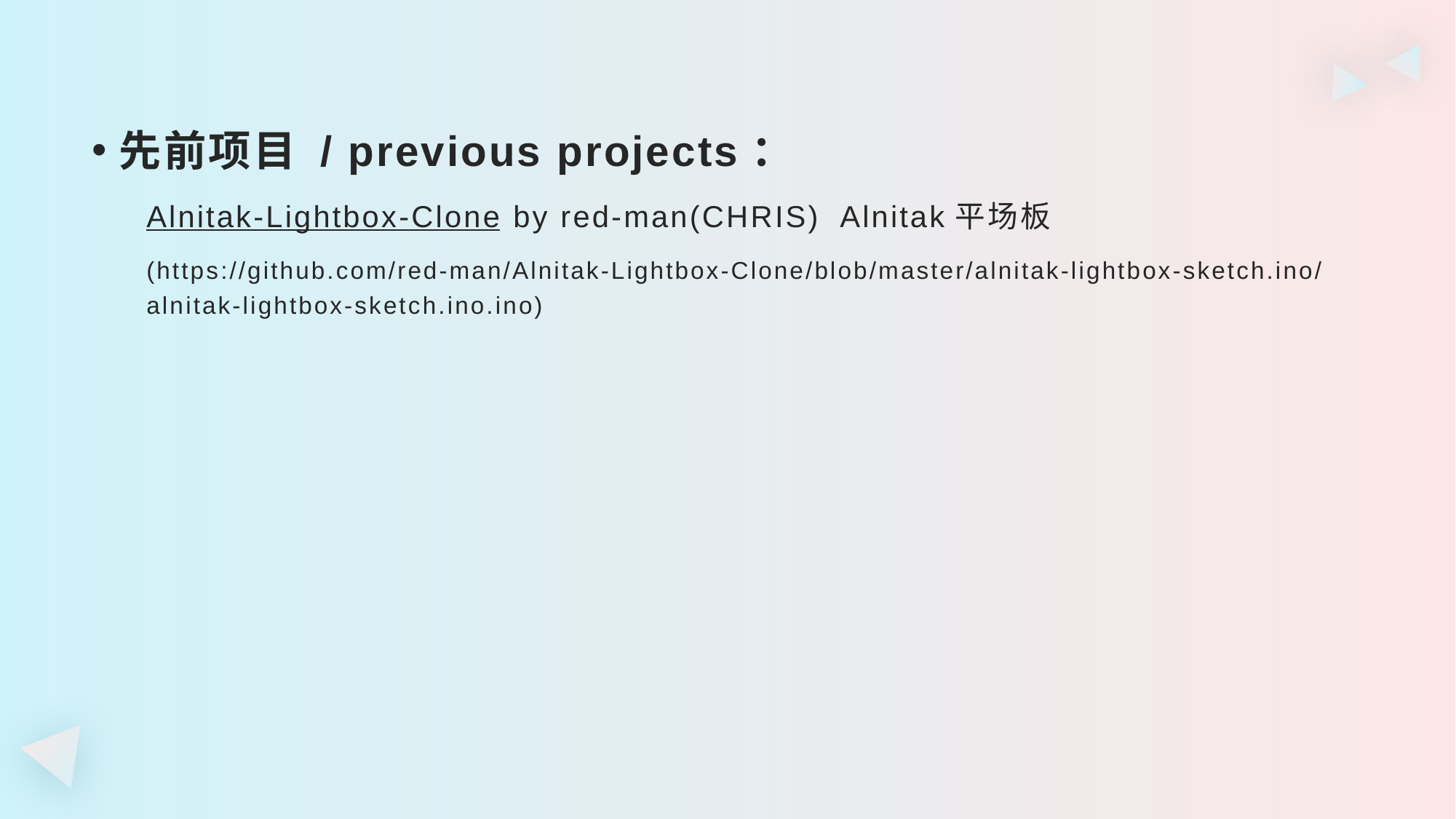

#
先前项目 / previous projects：
Alnitak-Lightbox-Clone by red-man(CHRIS)  Alnitak平场板
(https://github.com/red-man/Alnitak-Lightbox-Clone/blob/master/alnitak-lightbox-sketch.ino/alnitak-lightbox-sketch.ino.ino)